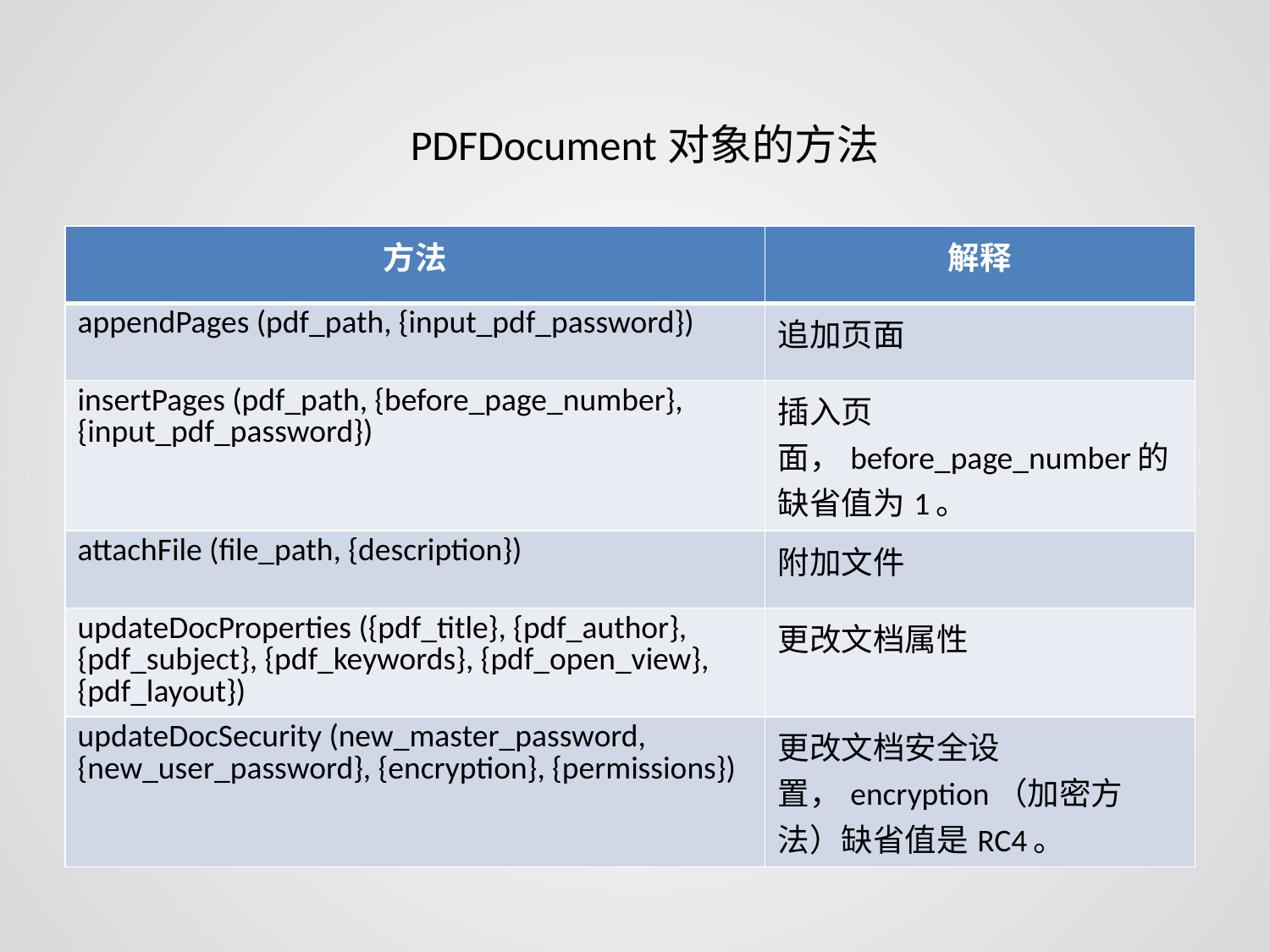

PDFDocument对象的方法
| 方法 | 解释 |
| --- | --- |
| appendPages (pdf\_path, {input\_pdf\_password}) | 追加页面 |
| insertPages (pdf\_path, {before\_page\_number}, {input\_pdf\_password}) | 插入页面，before\_page\_number的缺省值为1。 |
| attachFile (file\_path, {description}) | 附加文件 |
| updateDocProperties ({pdf\_title}, {pdf\_author}, {pdf\_subject}, {pdf\_keywords}, {pdf\_open\_view}, {pdf\_layout}) | 更改文档属性 |
| updateDocSecurity (new\_master\_password, {new\_user\_password}, {encryption}, {permissions}) | 更改文档安全设置，encryption（加密方法）缺省值是RC4。 |